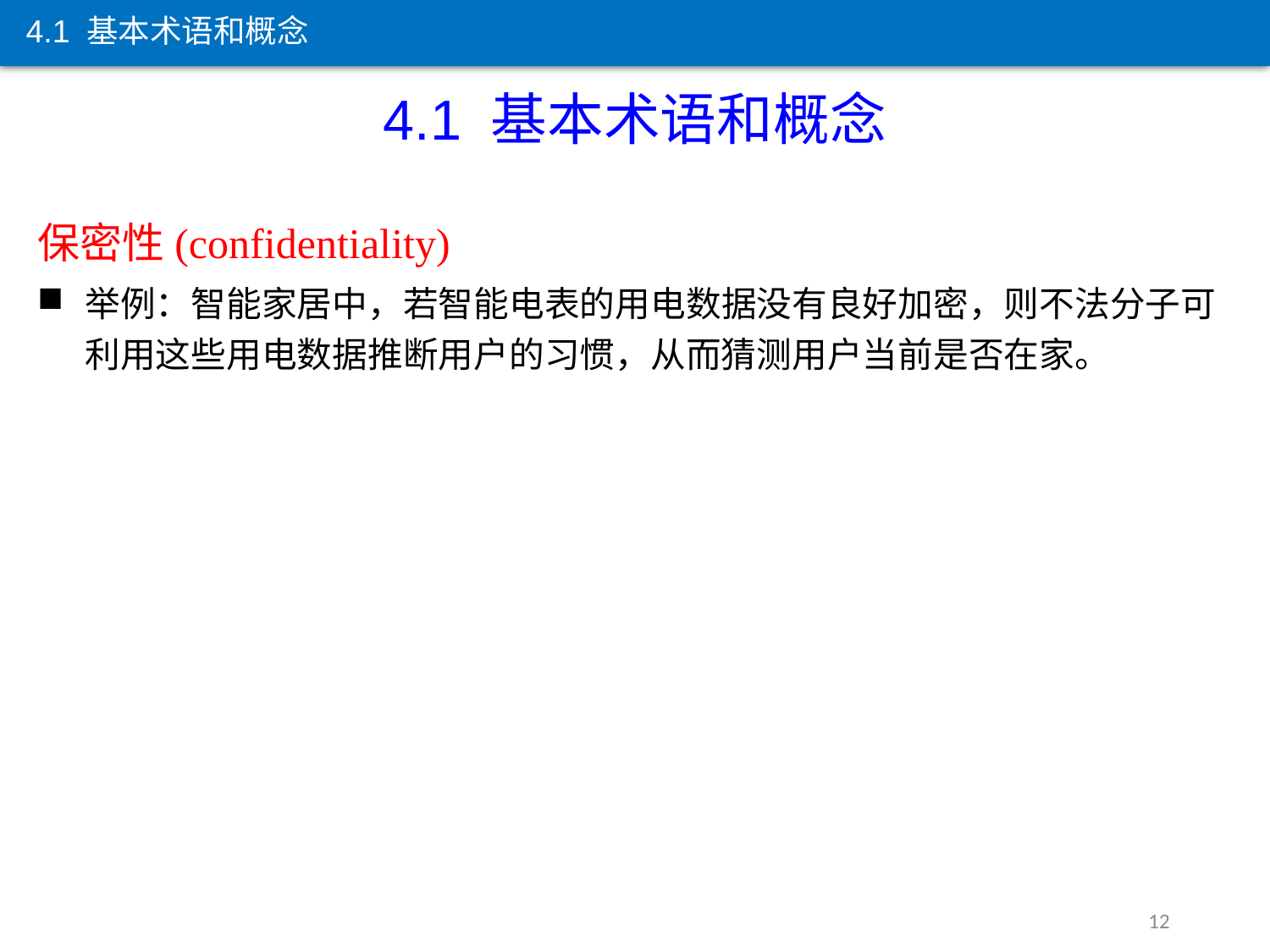

4.1 基本术语和概念
4.1 基本术语和概念
保密性(confidentiality)
举例：智能家居中，若智能电表的用电数据没有良好加密，则不法分子可利用这些用电数据推断用户的习惯，从而猜测用户当前是否在家。
12